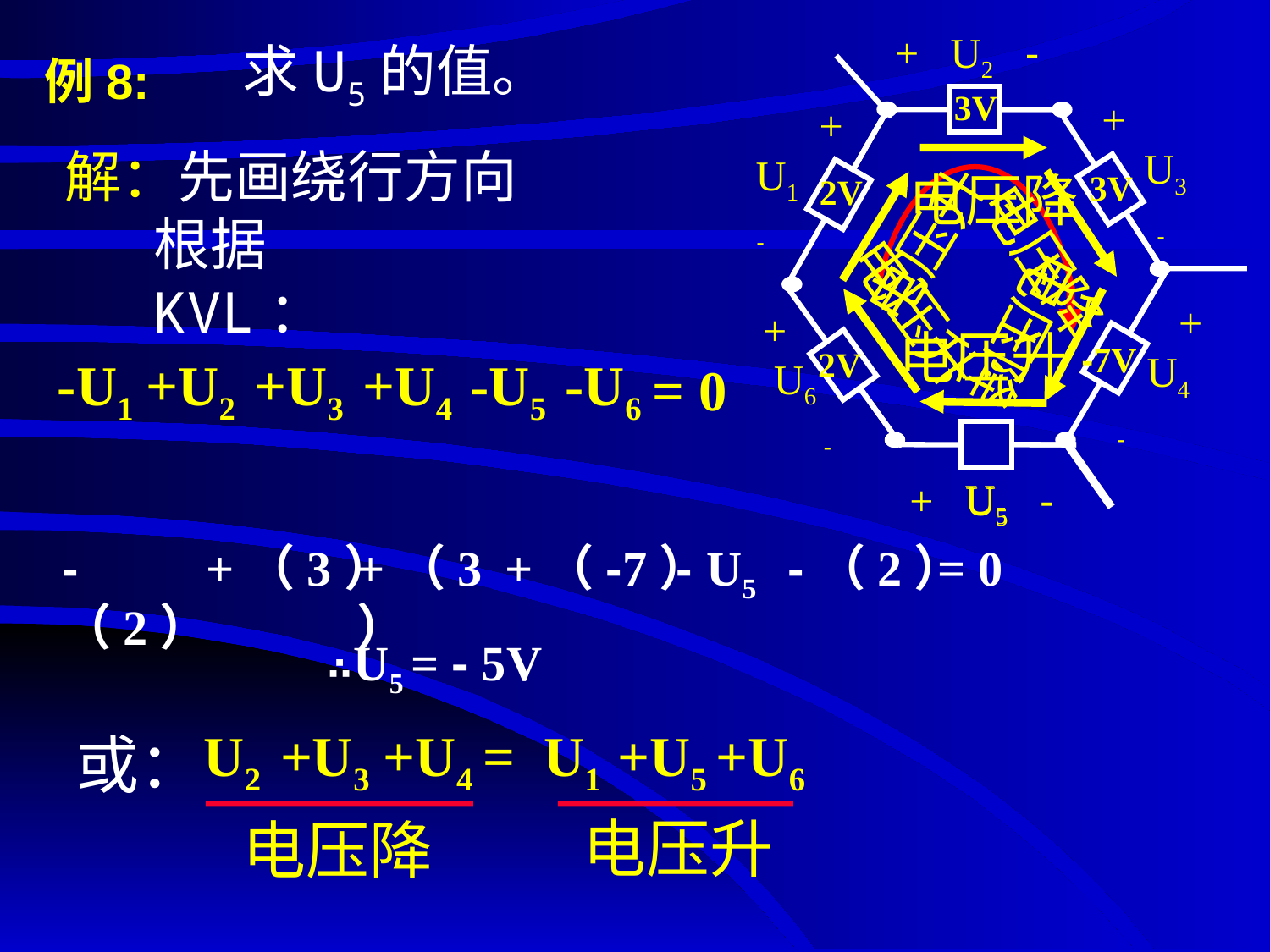

# 例8:
+   U2   -

3V
+
    U3
         -
          +
    U1
       -
3V
2V
       +
    U4
  -
   +
    U6
               -
-7V
2V
  U5
求U5的值。
解：先画绕行方向

电压降

电压升

电压降
根据KVL：
电压升

电压降
电压升

-U1
+U2
+U3
+U4
-U5
-U6
= 0
+   U5   -
-（2）
+（3）
+（3）
+（-7）
- U5
-（2）
= 0
∴U5 = - 5V
或：
U2
+U3
+U4
=  U1
+U5
+U6
电压升
电压降